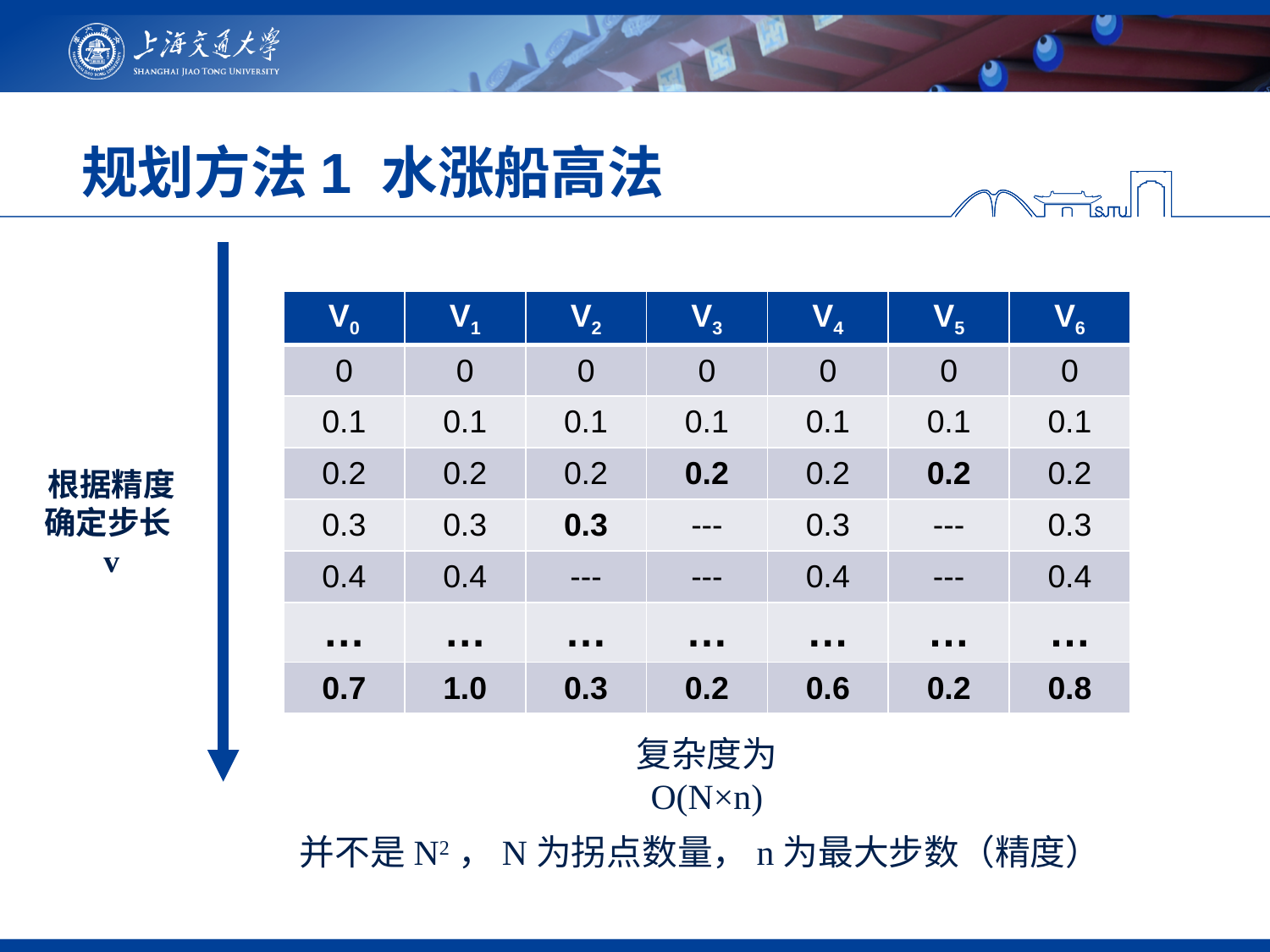

# 规划方法1 水涨船高法
| V0 | V1 | V2 | V3 | V4 | V5 | V6 |
| --- | --- | --- | --- | --- | --- | --- |
| 0 | 0 | 0 | 0 | 0 | 0 | 0 |
| 0.1 | 0.1 | 0.1 | 0.1 | 0.1 | 0.1 | 0.1 |
| 0.2 | 0.2 | 0.2 | 0.2 | 0.2 | 0.2 | 0.2 |
| 0.3 | 0.3 | 0.3 | --- | 0.3 | --- | 0.3 |
| 0.4 | 0.4 | --- | --- | 0.4 | --- | 0.4 |
| … | … | … | … | … | … | … |
| 0.7 | 1.0 | 0.3 | 0.2 | 0.6 | 0.2 | 0.8 |
根据精度确定步长v
复杂度为
O(N×n)
并不是N2，N为拐点数量，n为最大步数（精度）